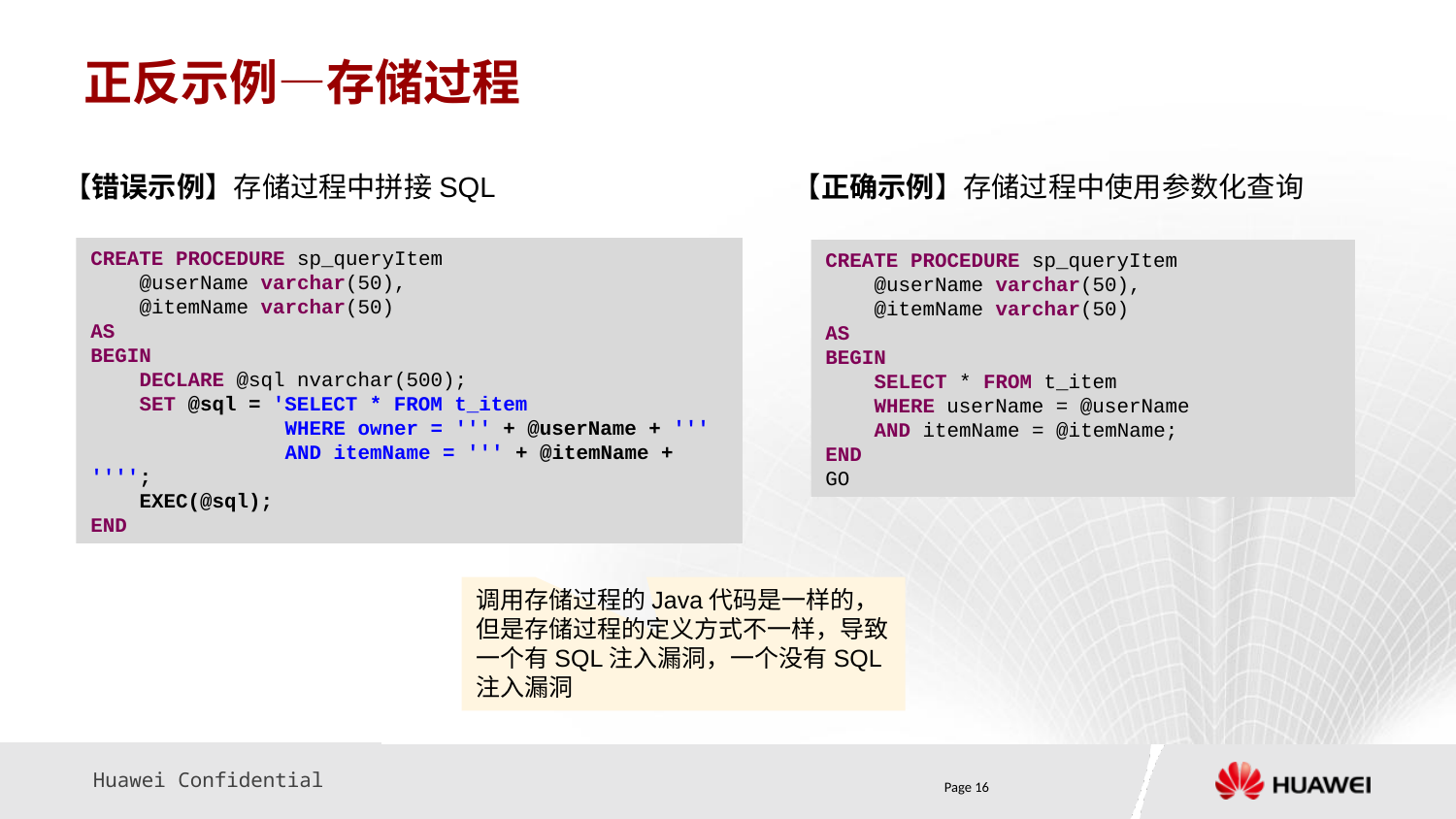

# 正反示例—存储过程
【错误示例】存储过程中拼接SQL
【正确示例】存储过程中使用参数化查询
CREATE PROCEDURE sp_queryItem
    @userName varchar(50),
    @itemName varchar(50)
AS
BEGIN
    DECLARE @sql nvarchar(500);
    SET @sql = 'SELECT * FROM t_item
                WHERE owner = ''' + @userName + '''
                AND itemName = ''' + @itemName + '''';
    EXEC(@sql);
END
CREATE PROCEDURE sp_queryItem
    @userName varchar(50),
    @itemName varchar(50)
AS
BEGIN
    SELECT * FROM t_item
    WHERE userName = @userName
    AND itemName = @itemName;
END
GO
调用存储过程的Java代码是一样的，但是存储过程的定义方式不一样，导致一个有SQL注入漏洞，一个没有SQL注入漏洞